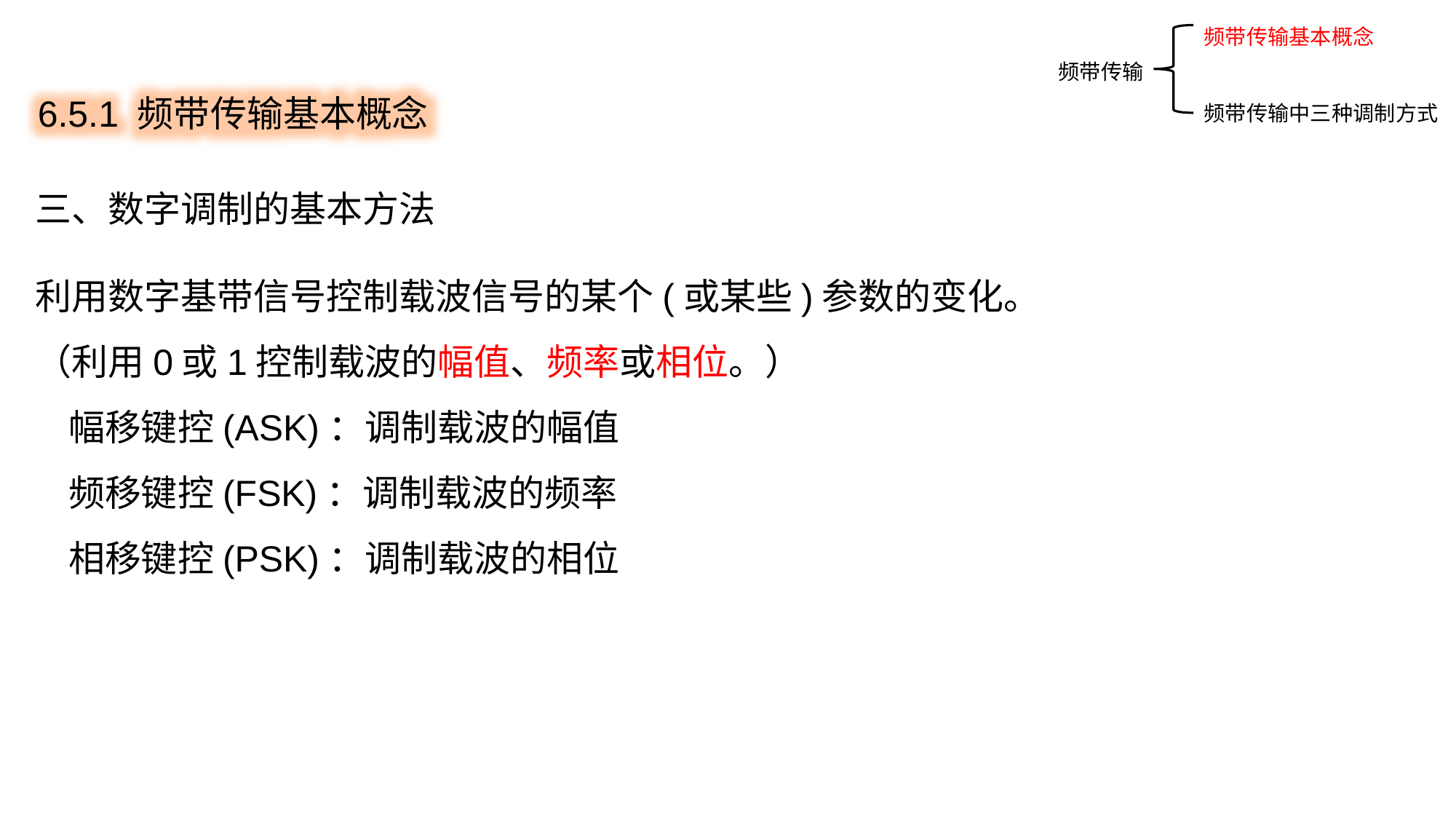

频带传输基本概念

频带传输中三种调制方式

6.5.1 频带传输基本概念
频带传输
三、数字调制的基本方法
利用数字基带信号控制载波信号的某个(或某些)参数的变化。
（利用0或1控制载波的幅值、频率或相位。）
   幅移键控(ASK)：调制载波的幅值
   频移键控(FSK)：调制载波的频率
   相移键控(PSK)：调制载波的相位